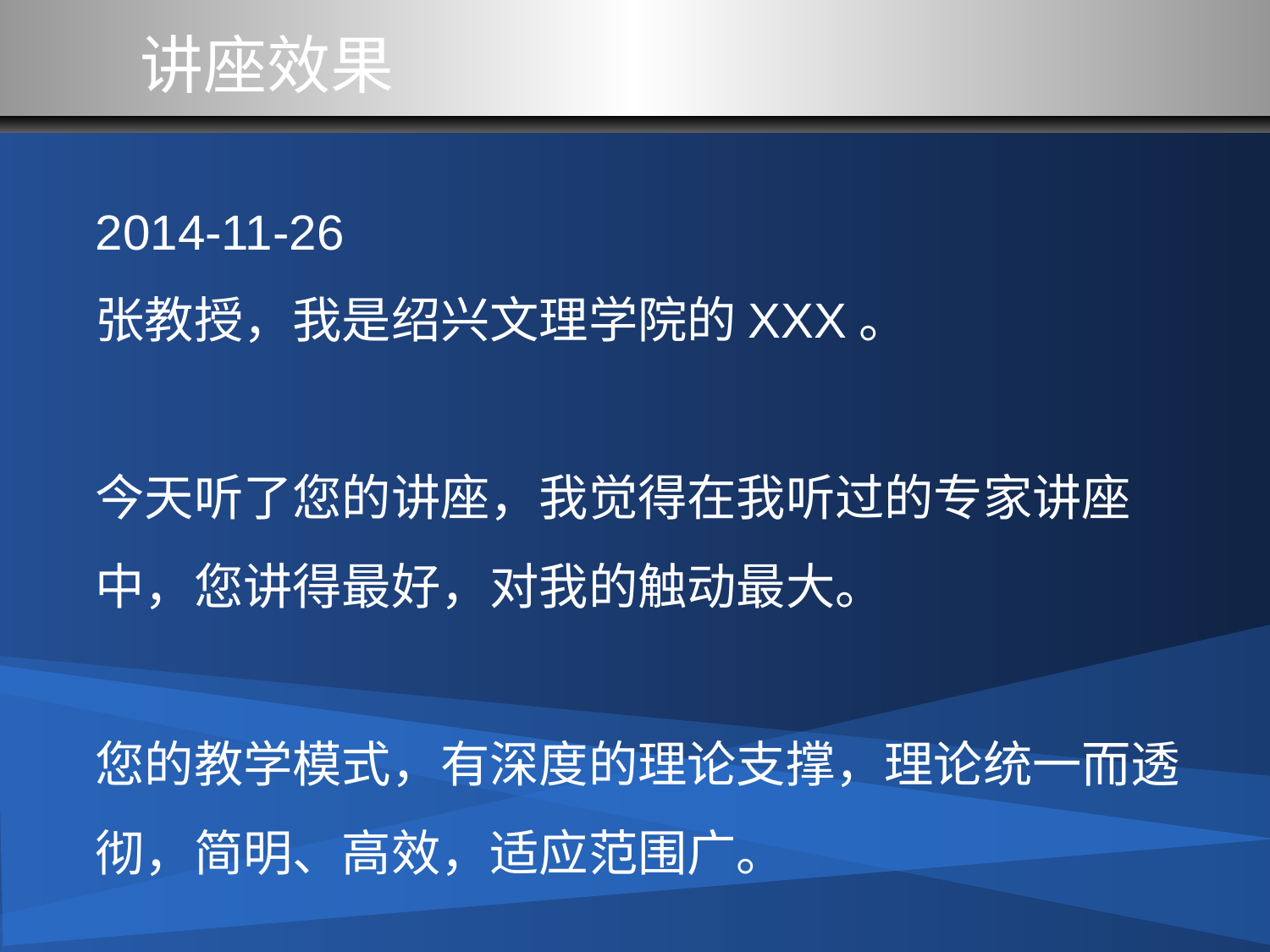

讲座效果
2014-11-26
张教授，我是绍兴文理学院的XXX。

今天听了您的讲座，我觉得在我听过的专家讲座中，您讲得最好，对我的触动最大。

您的教学模式，有深度的理论支撑，理论统一而透彻，简明、高效，适应范围广。